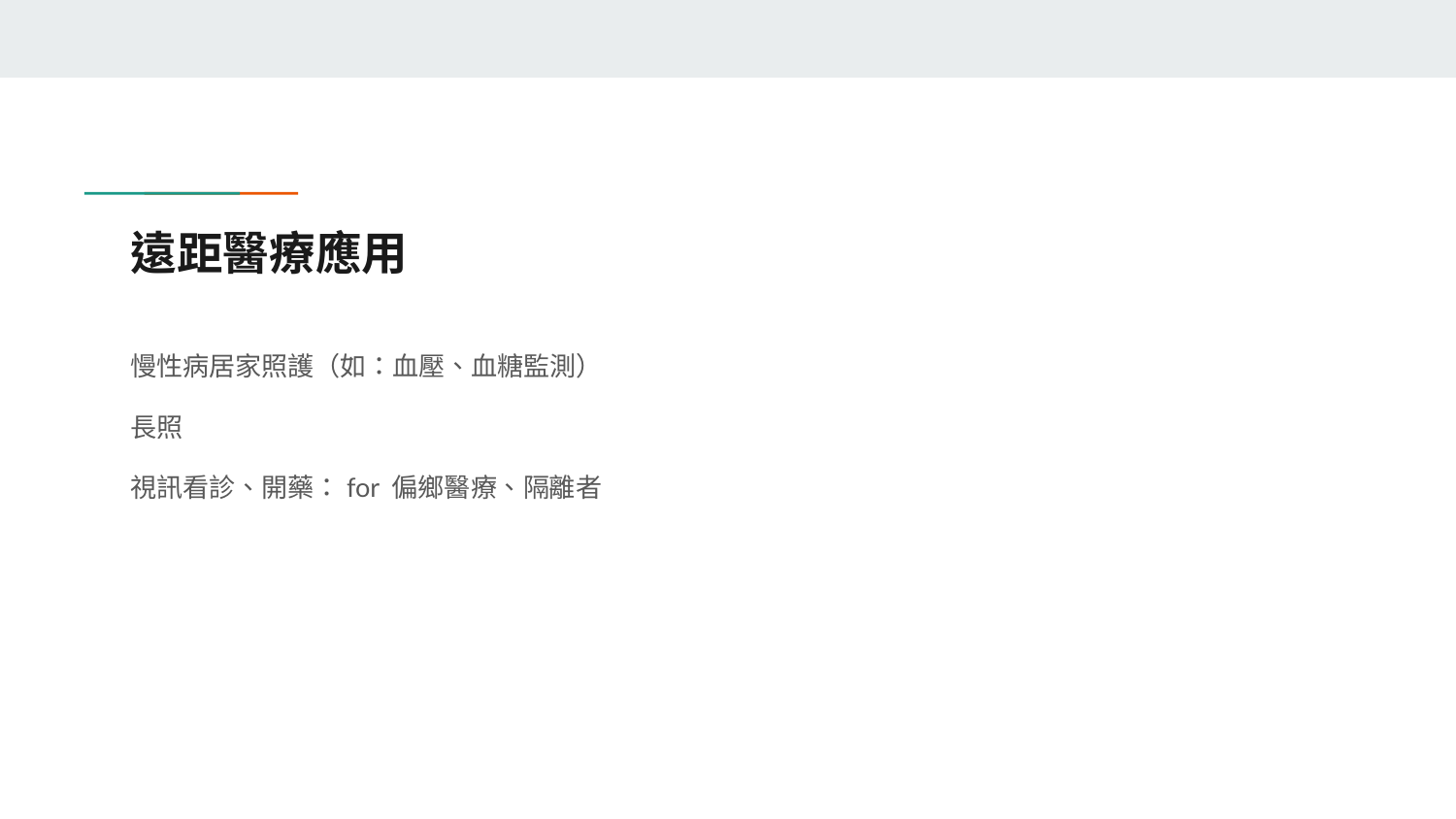

# 遠距醫療應用
慢性病居家照護（如：血壓、血糖監測）
長照
視訊看診、開藥：for 偏鄉醫療、隔離者